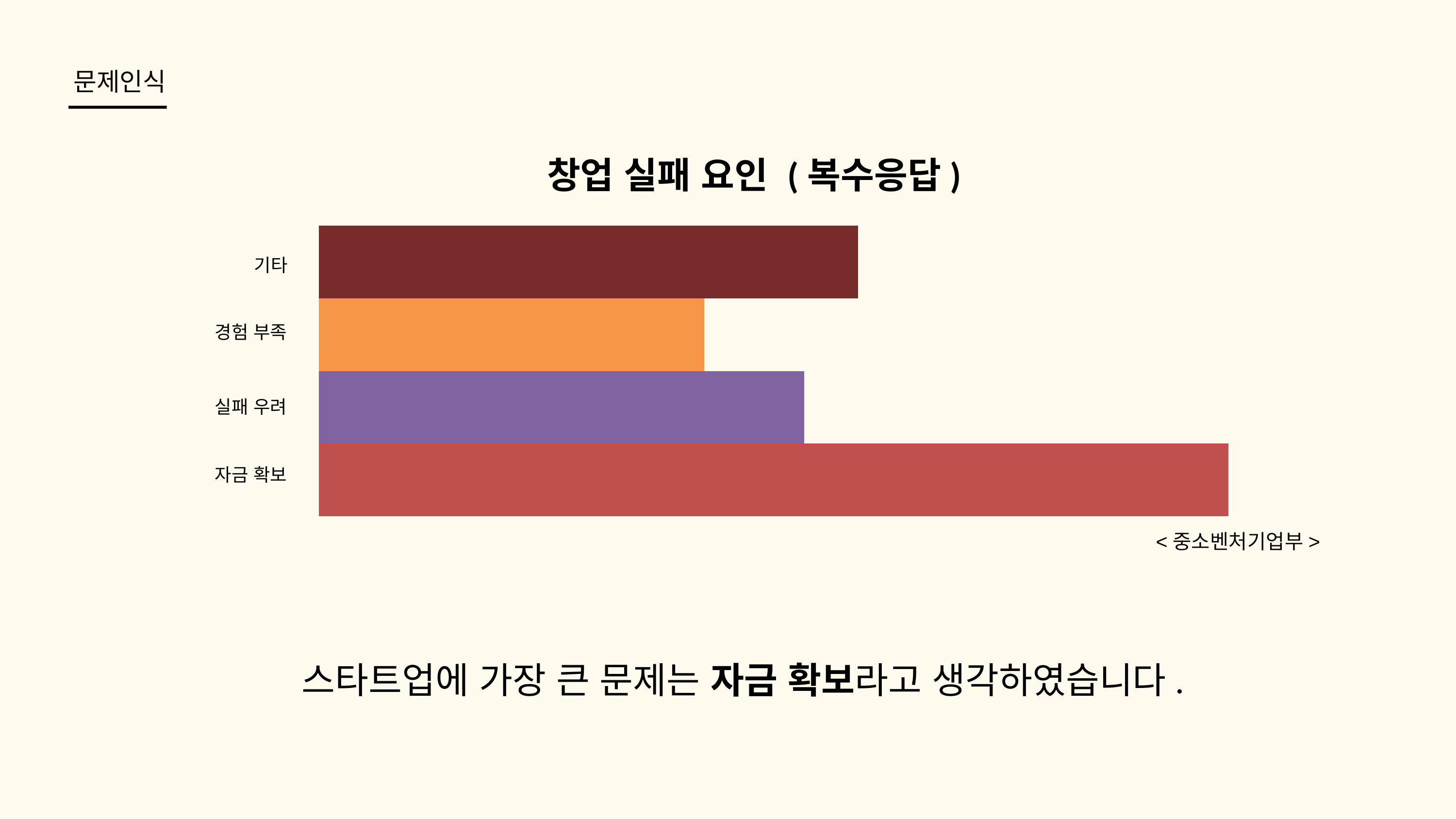

문제인식

### Chart

| Category | 자금확보 | 실패우려 | 경험 부족 | 기타 |
|---|---|---|---|---|
| 항목 1 | 7.1 | 3.79 | 3.01 | 4.21 |
창업 실패 요인 (복수응답)
기타
경험 부족
실패 우려
자금 확보
<중소벤처기업부>
스타트업에 가장 큰 문제는 자금 확보라고 생각하였습니다.